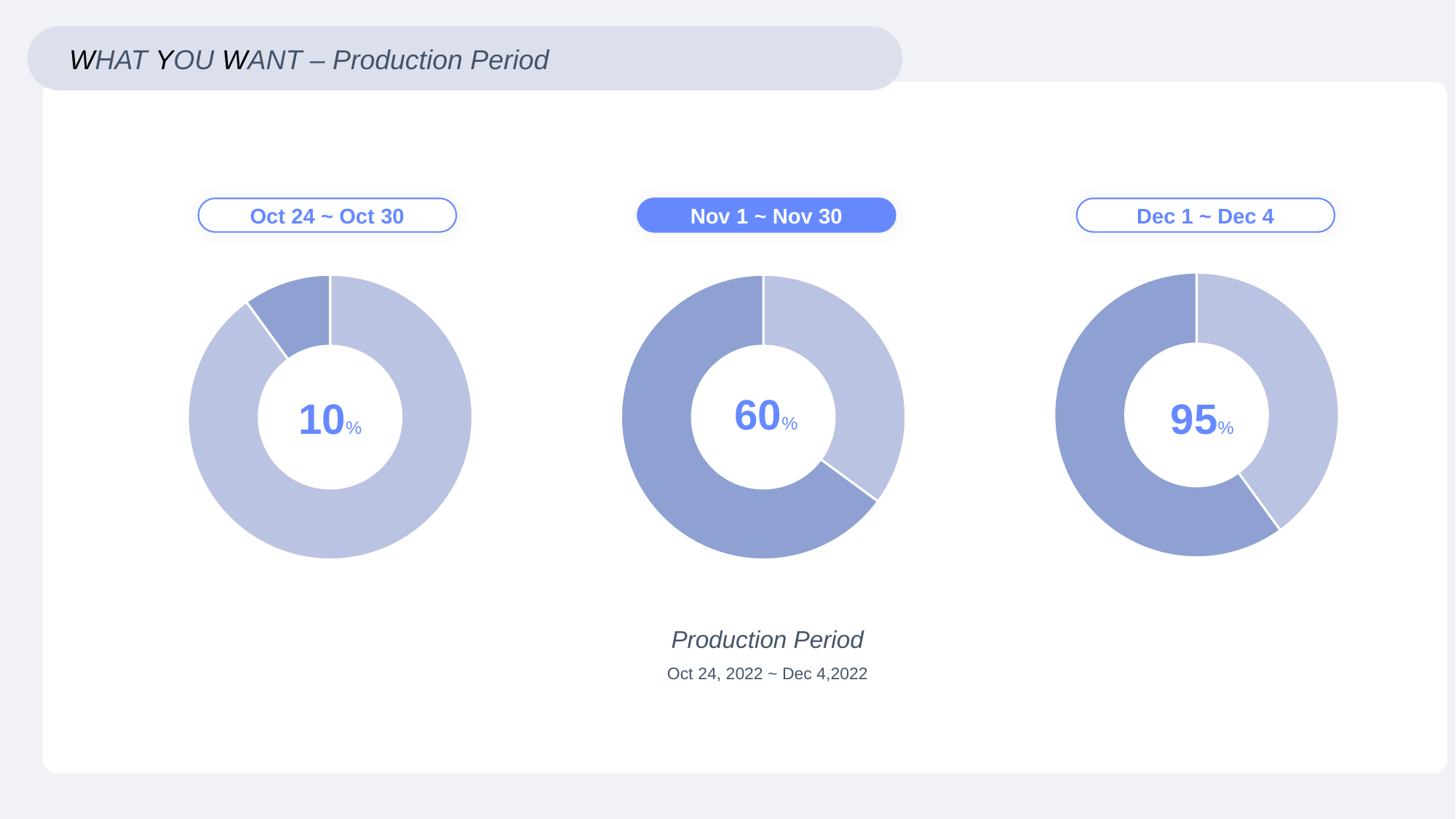

WHAT YOU WANT – Production Period

Oct 24 ~ Oct 30
Nov 1 ~ Nov 30
Dec 1 ~ Dec 4

### Chart

| Category | 판매 |
|---|---|
| 1분기 | 40.0 |
| 2분기 | 60.0 |
| 3분기 | 0.0 |
| 4분기 | 0.0 |

### Chart

| Category | 판매 |
|---|---|
| 1분기 | 40.0 |
| 2분기 | 74.0 |
| 3분기 | 0.0 |
| 4분기 | 0.0 |

### Chart

| Category | 판매 |
|---|---|
| 1분기 | 90.0 |
| 2분기 | 10.0 |
| 3분기 | 0.0 |
| 4분기 | 0.0 |
60%
10%
95%
Production Period
Oct 24, 2022 ~ Dec 4,2022